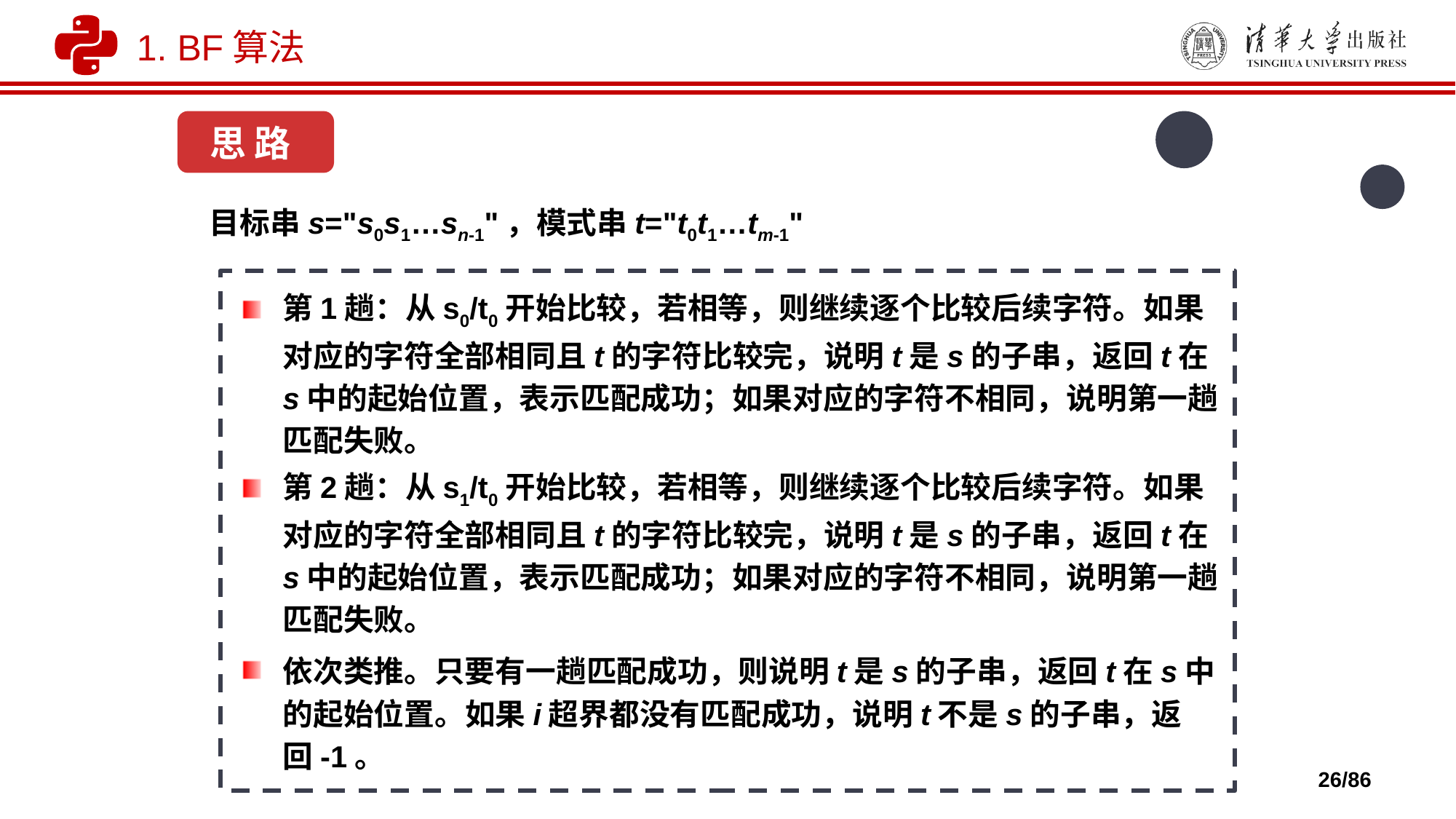

1. BF算法

思 路

目标串s="s0s1…sn-1"，模式串t="t0t1…tm-1"
第1趟：从s0/t0开始比较，若相等，则继续逐个比较后续字符。如果对应的字符全部相同且t的字符比较完，说明t是s的子串，返回t在s中的起始位置，表示匹配成功；如果对应的字符不相同，说明第一趟匹配失败。
第2趟：从s1/t0开始比较，若相等，则继续逐个比较后续字符。如果对应的字符全部相同且t的字符比较完，说明t是s的子串，返回t在s中的起始位置，表示匹配成功；如果对应的字符不相同，说明第一趟匹配失败。
依次类推。只要有一趟匹配成功，则说明t是s的子串，返回t在s中的起始位置。如果i超界都没有匹配成功，说明t不是s的子串，返回-1。
26/86